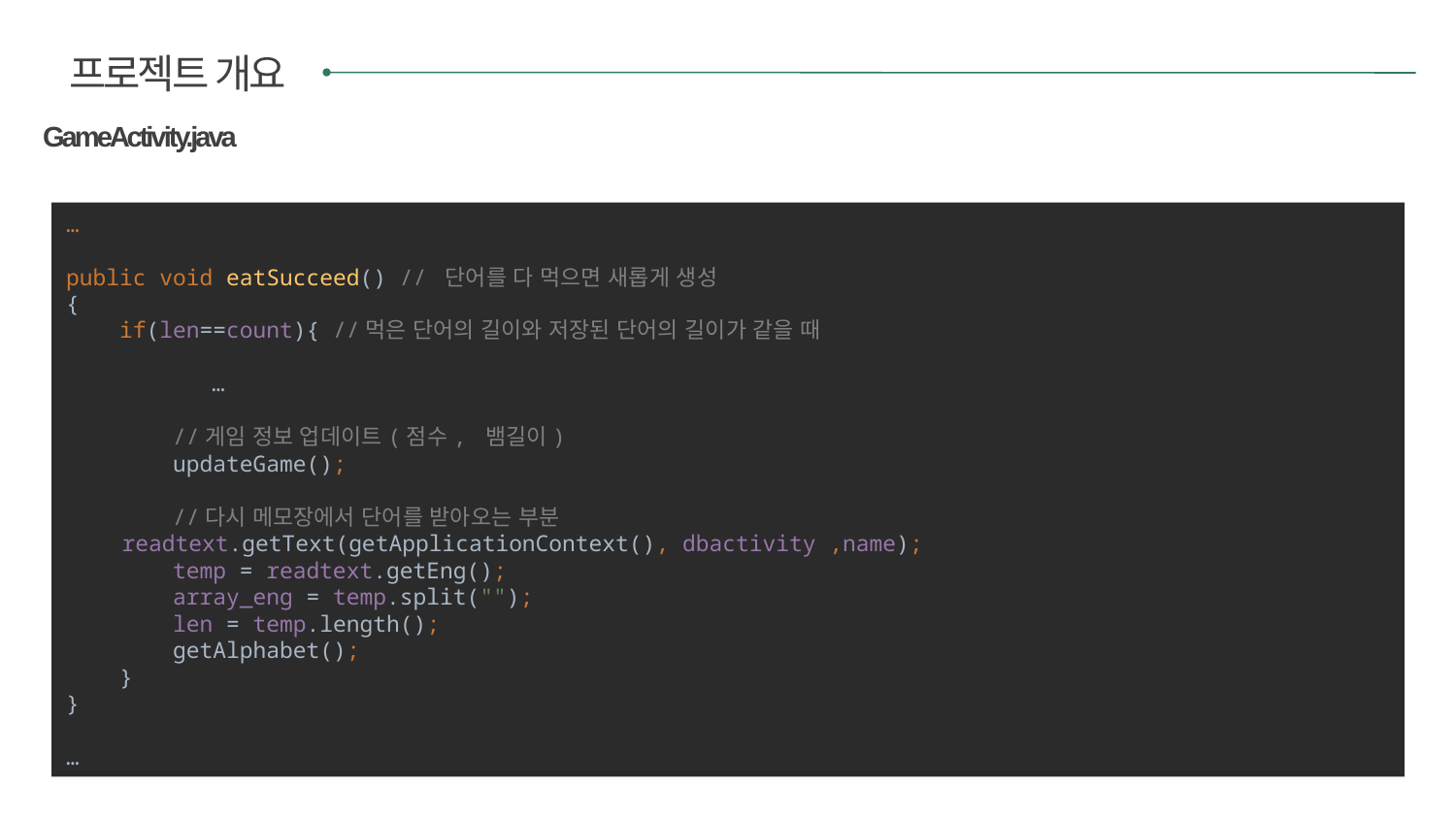

프로젝트 개요
GameActivity.java
…

public void eatSucceed() // 단어를 다 먹으면 새롭게 생성
{
    if(len==count){ //먹은 단어의 길이와 저장된 단어의 길이가 같을 때
	…
        //게임 정보 업데이트(점수, 뱀길이)
        updateGame();
        //다시 메모장에서 단어를 받아오는 부분
        readtext.getText(getApplicationContext(), dbactivity ,name);
        temp = readtext.getEng();
        array_eng = temp.split("");
        len = temp.length();
        getAlphabet();
    }
}

…